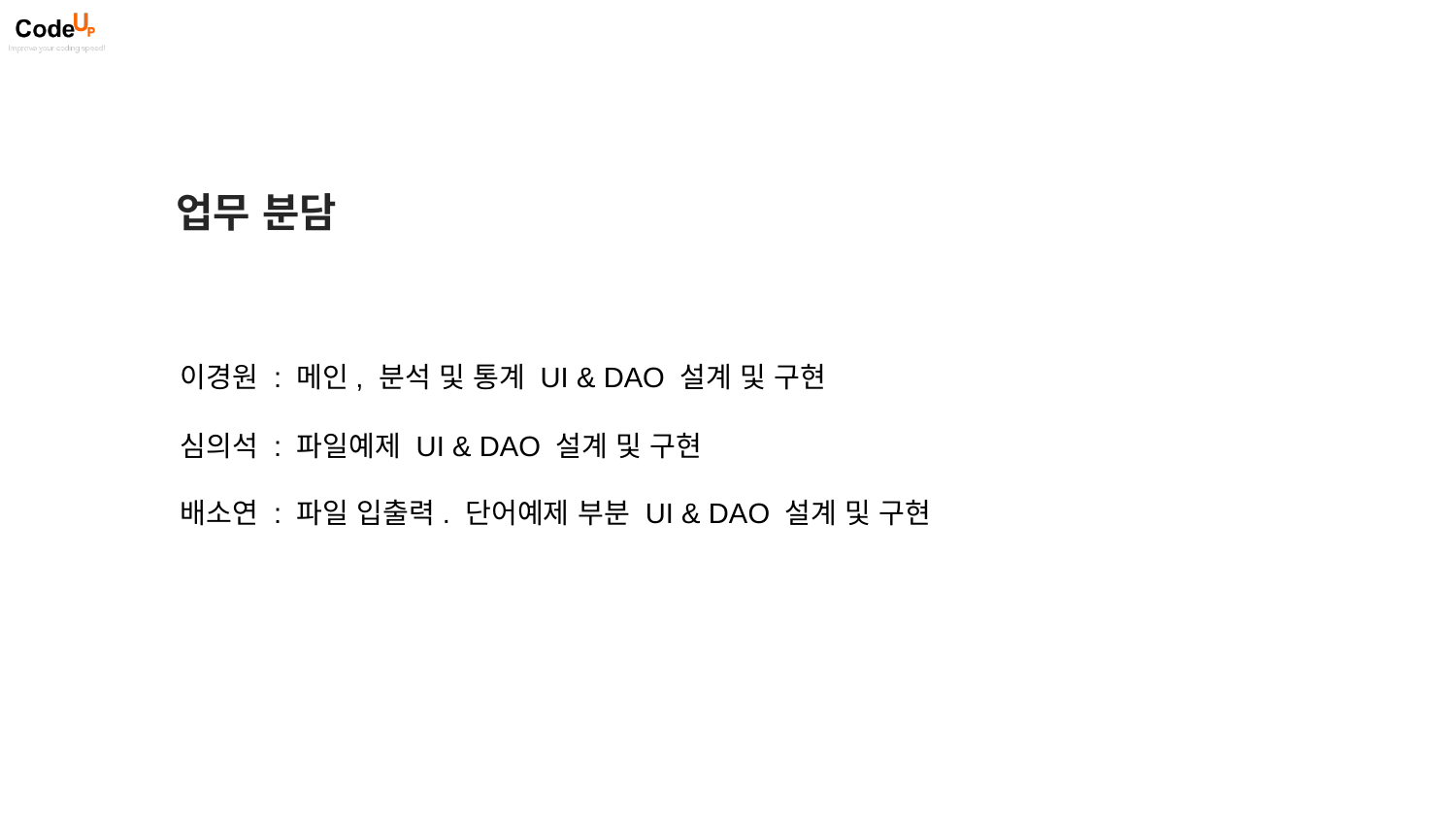

업무 분담
이경원 : 메인, 분석 및 통계 UI & DAO 설계 및 구현

심의석 : 파일예제 UI & DAO 설계 및 구현

배소연 : 파일 입출력. 단어예제 부분 UI & DAO 설계 및 구현